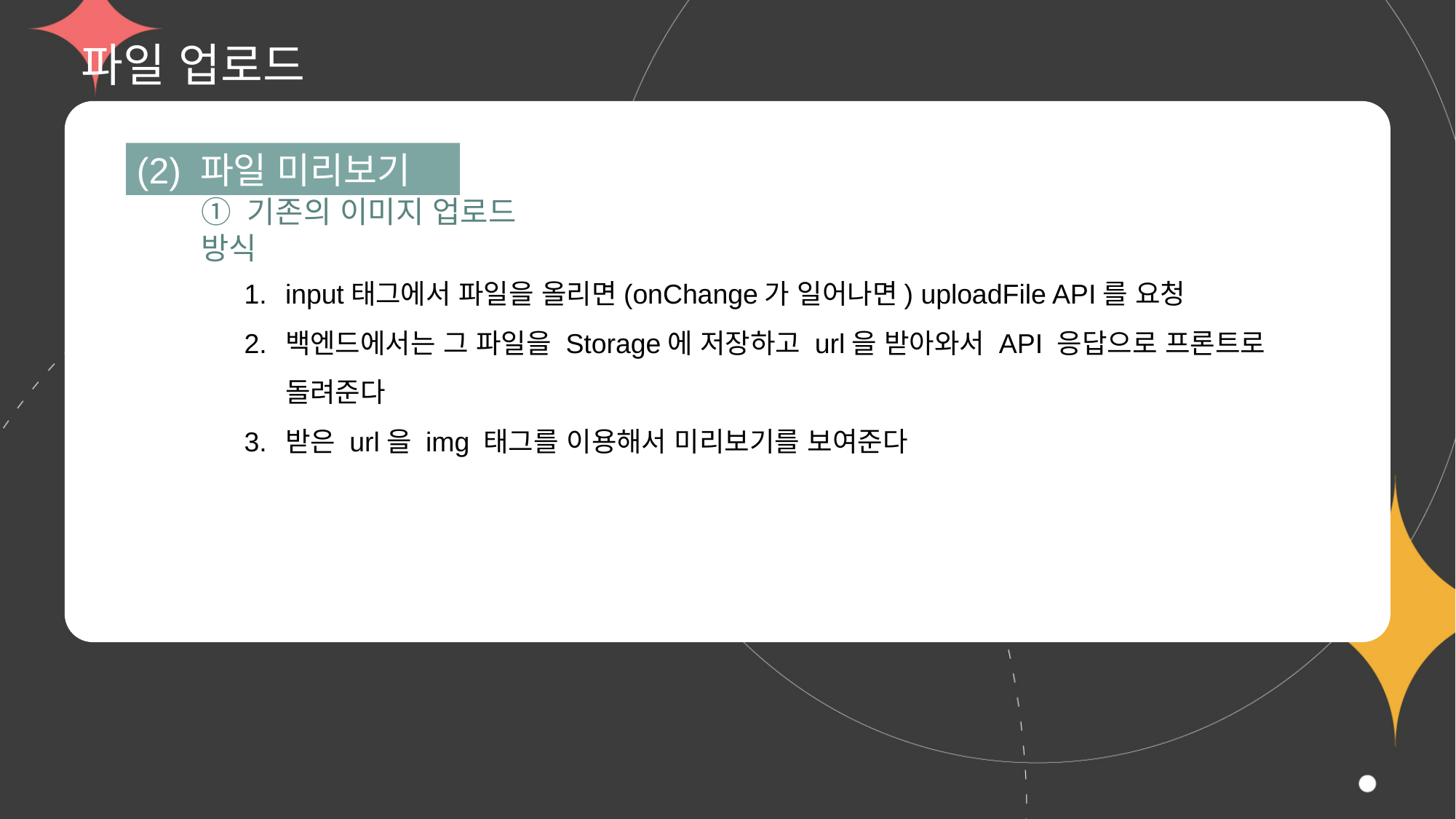

# 파일 업로드
(2) 파일 미리보기
① 기존의 이미지 업로드 방식
input태그에서 파일을 올리면(onChange가 일어나면) uploadFile API를 요청
백엔드에서는 그 파일을 Storage에 저장하고 url을 받아와서 API 응답으로 프론트로
돌려준다
받은 url을 img 태그를 이용해서 미리보기를 보여준다